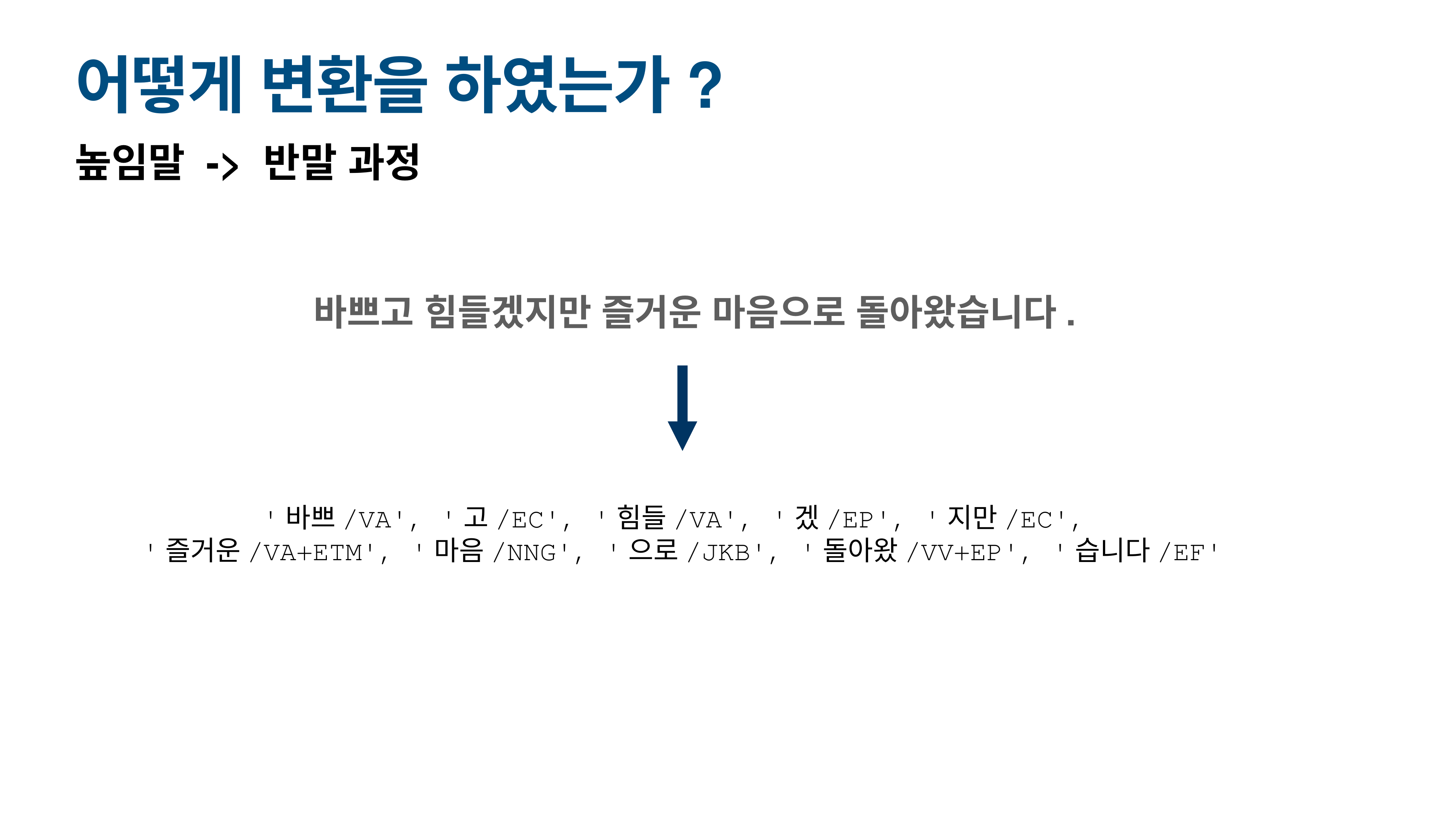

# 어떻게 변환을 하였는가?
높임말 -> 반말 과정
바쁘고 힘들겠지만 즐거운 마음으로 돌아왔습니다.

'바쁘/VA', '고/EC', '힘들/VA', '겠/EP', '지만/EC',
'즐거운/VA+ETM', '마음/NNG', '으로/JKB', '돌아왔/VV+EP', '습니다/EF'